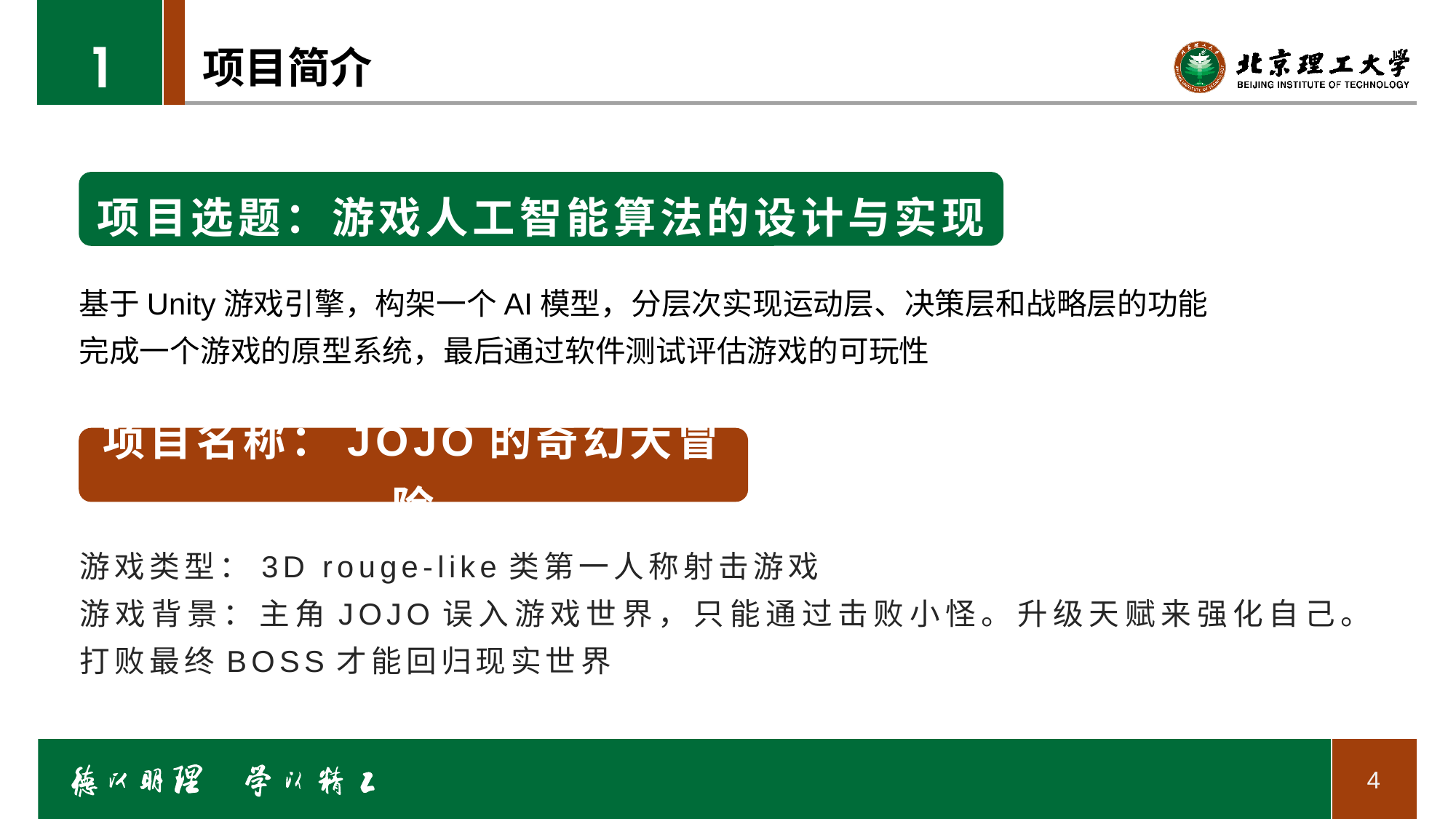

1
# 项目简介
项目选题：游戏人工智能算法的设计与实现
基于Unity游戏引擎，构架一个AI模型，分层次实现运动层、决策层和战略层的功能
完成一个游戏的原型系统，最后通过软件测试评估游戏的可玩性
项目名称：JOJO的奇幻大冒险
游戏类型：3D rouge-like类第一人称射击游戏
游戏背景：主角JOJO误入游戏世界，只能通过击败小怪。升级天赋来强化自己。打败最终BOSS才能回归现实世界